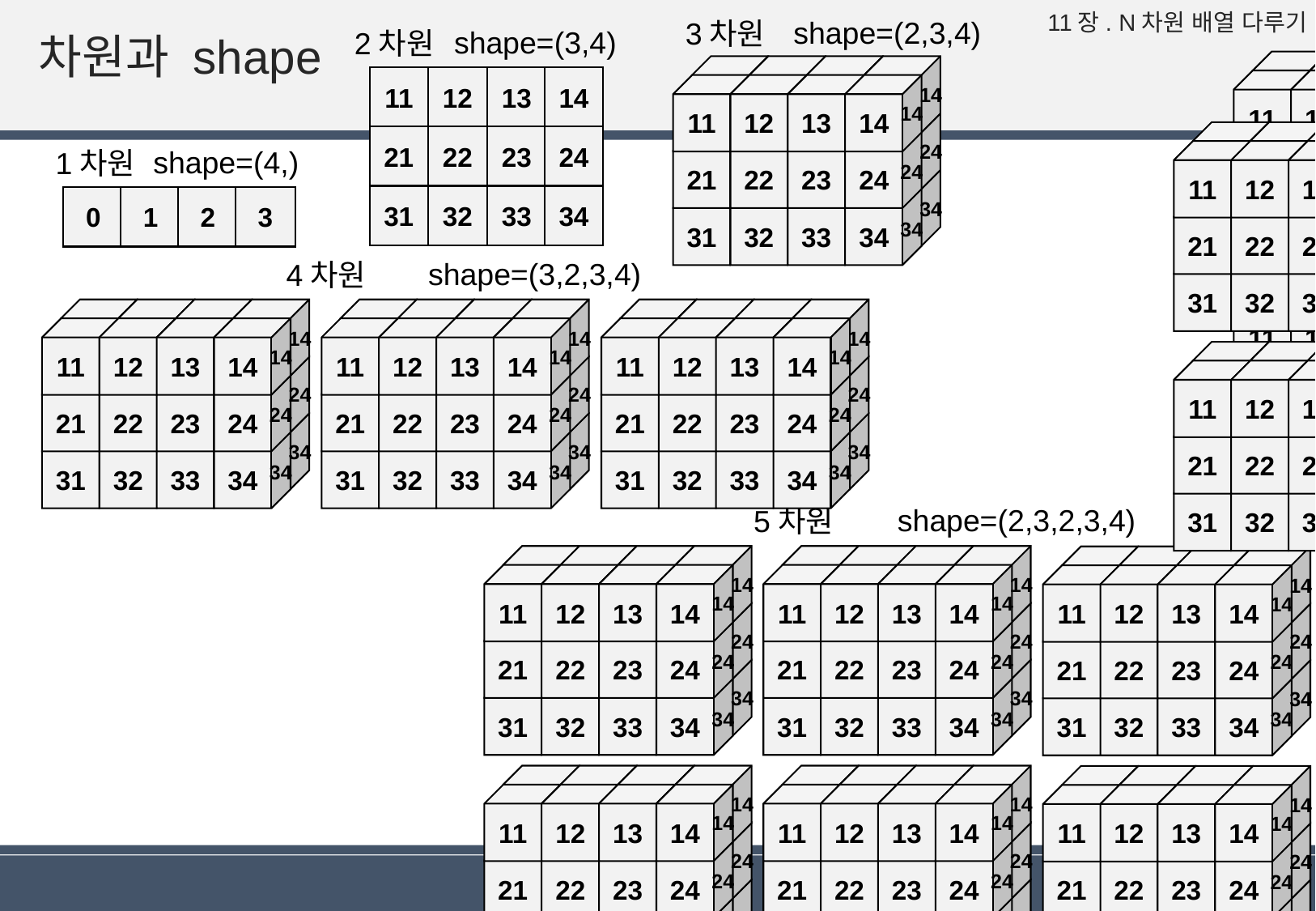

shape=(2,2,3,2,3,4)
6차원
shape=(2,3,4)
3차원
shape=(3,4)
2차원
# 차원과 shape
11
12
13
14
21
22
23
24
31
32
33
34
11
12
13
14
21
22
23
24
31
32
33
34
14
14
24
24
34
34
11
12
13
14
21
22
23
24
31
32
33
34
11
12
13
14
21
22
23
24
31
32
33
34
14
14
24
24
34
34
11
12
13
14
21
22
23
24
31
32
33
34
11
12
13
14
21
22
23
24
31
32
33
34
14
14
24
24
34
34
11
12
13
14
21
22
23
24
31
32
33
34
11
12
13
14
21
22
23
24
31
32
33
34
14
14
24
24
34
34
11
12
13
14

11
12
13
14
21
22
23
24
31
32
33
34
11
12
13
14
21
22
23
24
31
32
33
34
14
14
24
24
34
34
11
12
13
14
21
22
23
24
31
32
33
34
11
12
13
14
21
22
23
24
31
32
33
34
14
14
24
24
34
34
11
12
13
14
21
22
23
24
31
32
33
34
11
12
13
14
21
22
23
24
31
32
33
34
14
14
24
24
34
34
21
22
23
24
shape=(4,)
1차원
31
32
33
34
0
1
2
3
shape=(3,2,3,4)
4차원
11
12
13
14
21
22
23
24
31
32
33
34
11
12
13
14
21
22
23
24
31
32
33
34
14
14
24
24
34
34
11
12
13
14
21
22
23
24
31
32
33
34
11
12
13
14
21
22
23
24
31
32
33
34
14
14
24
24
34
34
11
12
13
14
21
22
23
24
31
32
33
34
11
12
13
14
21
22
23
24
31
32
33
34
14
14
24
24
34
34
11
12
13
14
21
22
23
24
31
32
33
34
11
12
13
14
21
22
23
24
31
32
33
34
14
14
24
24
34
34
11
12
13
14
21
22
23
24
31
32
33
34
11
12
13
14
21
22
23
24
31
32
33
34
14
14
24
24
34
34
11
12
13
14
21
22
23
24
31
32
33
34
11
12
13
14
21
22
23
24
31
32
33
34
14
14
24
24
34
34
11
12
13
14
21
22
23
24
31
32
33
34
11
12
13
14
21
22
23
24
31
32
33
34
14
14
24
24
34
34
11
12
13
14
21
22
23
24
31
32
33
34
11
12
13
14
21
22
23
24
31
32
33
34
14
14
24
24
34
34
11
12
13
14
21
22
23
24
31
32
33
34
11
12
13
14
21
22
23
24
31
32
33
34
14
14
24
24
34
34
54
54
shape=(2,3,2,3,4)
5차원
11
12
13
14
21
22
23
24
31
32
33
34
11
12
13
14
21
22
23
24
31
32
33
34
14
14
24
24
34
34
11
12
13
14
21
22
23
24
31
32
33
34
11
12
13
14
21
22
23
24
31
32
33
34
14
14
24
24
34
34
11
12
13
14
21
22
23
24
31
32
33
34
11
12
13
14
21
22
23
24
31
32
33
34
14
14
24
24
34
34
11
12
13
14
21
22
23
24
31
32
33
34
11
12
13
14
21
22
23
24
31
32
33
34
14
14
24
24
34
34
11
12
13
14
21
22
23
24
31
32
33
34
11
12
13
14
21
22
23
24
31
32
33
34
14
14
24
24
34
34
11
12
13
14
21
22
23
24
31
32
33
34
11
12
13
14
21
22
23
24
31
32
33
34
14
14
24
24
34
34
54